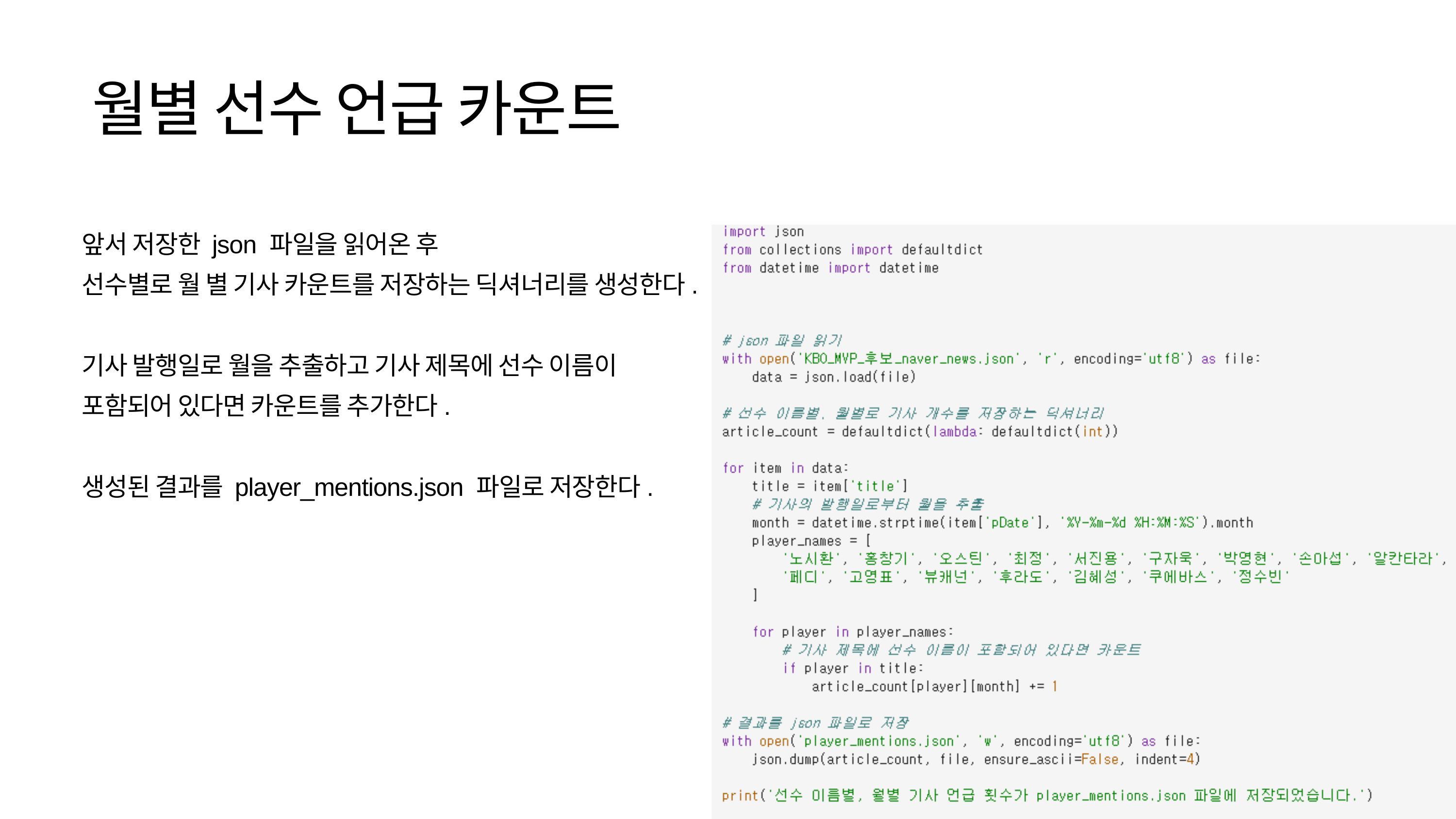

월별 선수 언급 카운트
앞서 저장한 json 파일을 읽어온 후
선수별로 월 별 기사 카운트를 저장하는 딕셔너리를 생성한다.

기사 발행일로 월을 추출하고 기사 제목에 선수 이름이
포함되어 있다면 카운트를 추가한다.

생성된 결과를 player_mentions.json 파일로 저장한다.